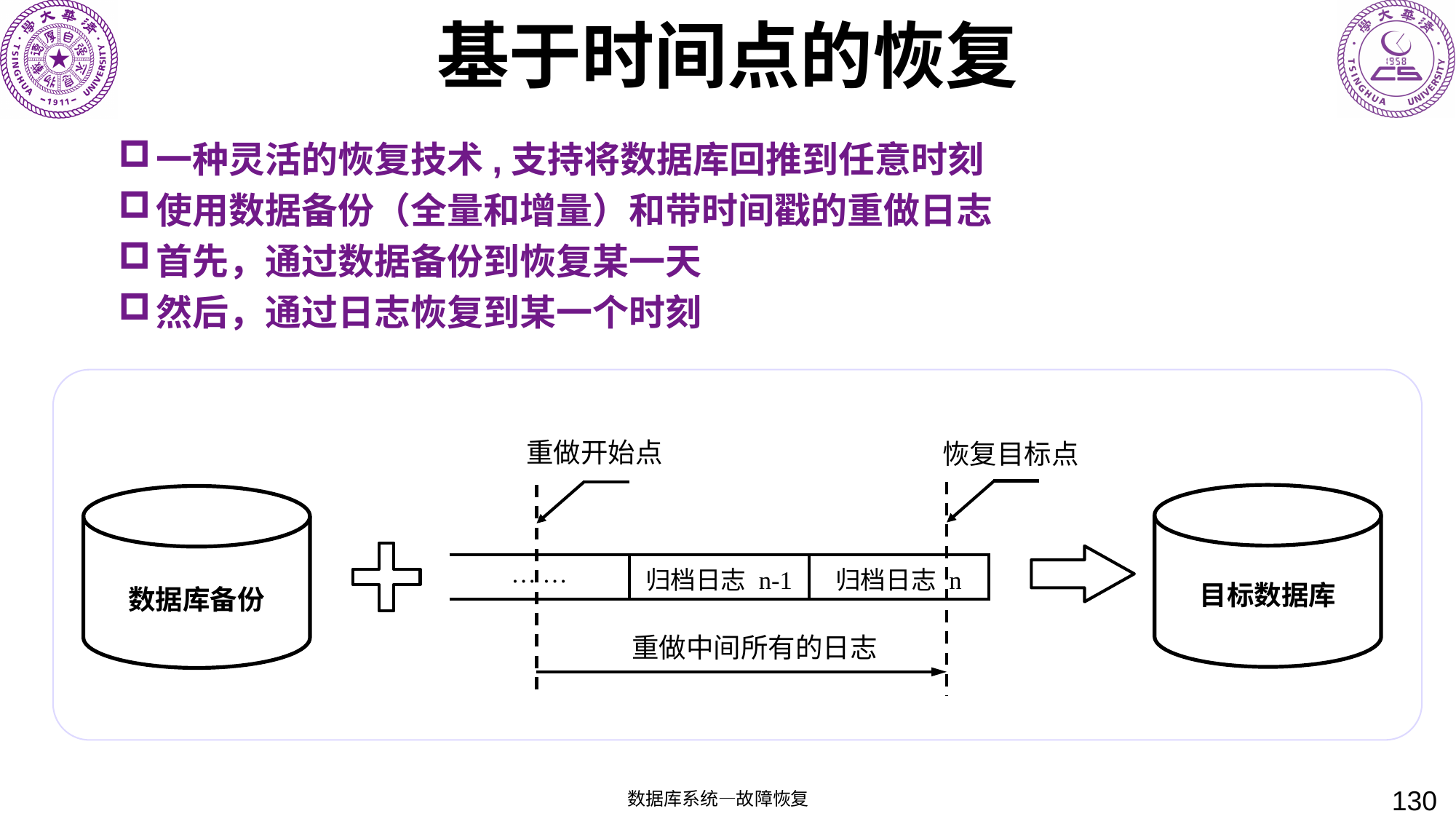

# 基于时间点的恢复
一种灵活的恢复技术,支持将数据库回推到任意时刻
使用数据备份（全量和增量）和带时间戳的重做日志
首先，通过数据备份到恢复某一天
然后，通过日志恢复到某一个时刻

重做开始点
恢复目标点

| … … | 归档日志 n-1 | 归档日志 n |
| --- | --- | --- |
目标数据库
数据库备份
重做中间所有的日志
130
数据库系统—故障恢复